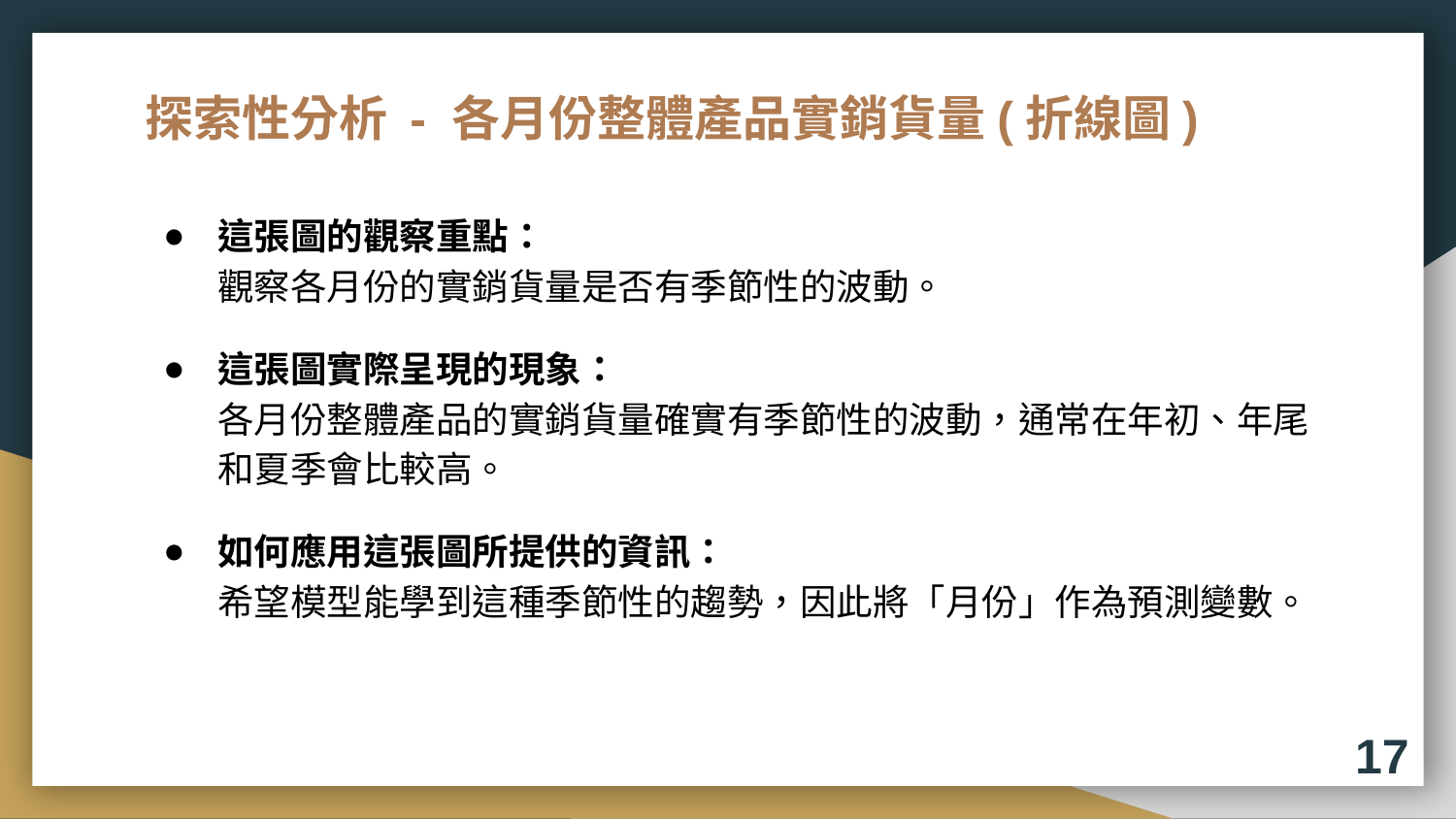

# 探索性分析 - 各月份整體產品實銷貨量(折線圖)
這張圖的觀察重點：
觀察各月份的實銷貨量是否有季節性的波動。
這張圖實際呈現的現象：
各月份整體產品的實銷貨量確實有季節性的波動，通常在年初、年尾和夏季會比較高。
如何應用這張圖所提供的資訊：
希望模型能學到這種季節性的趨勢，因此將「月份」作為預測變數。
17